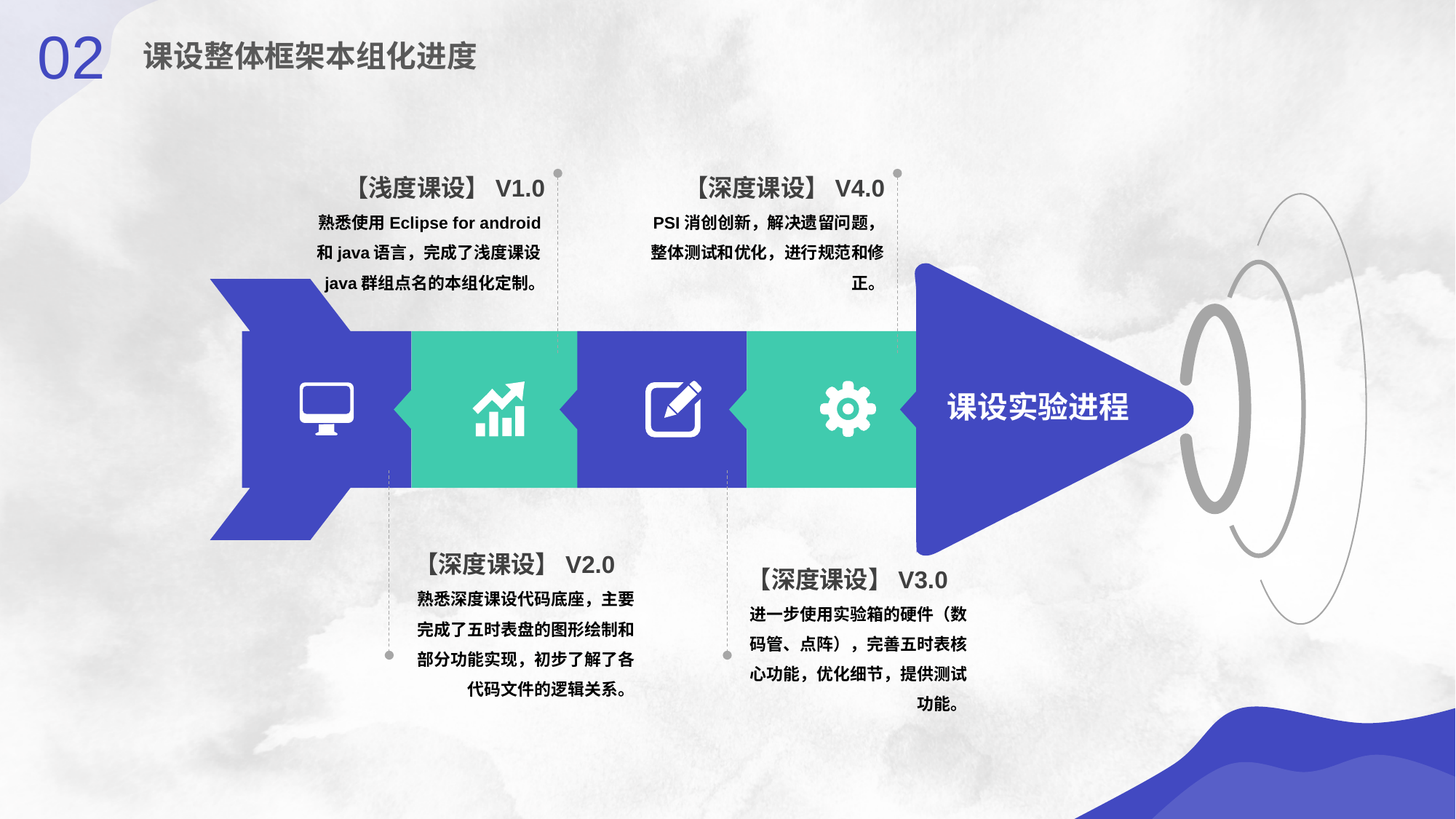

02
课设整体框架本组化进度
【浅度课设】V1.0
熟悉使用Eclipse for android和java语言，完成了浅度课设java群组点名的本组化定制。
【深度课设】V4.0
PSI消创创新，解决遗留问题，整体测试和优化，进行规范和修正。

课设实验进程
【深度课设】V2.0
熟悉深度课设代码底座，主要完成了五时表盘的图形绘制和部分功能实现，初步了解了各代码文件的逻辑关系。
【深度课设】V3.0
进一步使用实验箱的硬件（数码管、点阵），完善五时表核心功能，优化细节，提供测试功能。